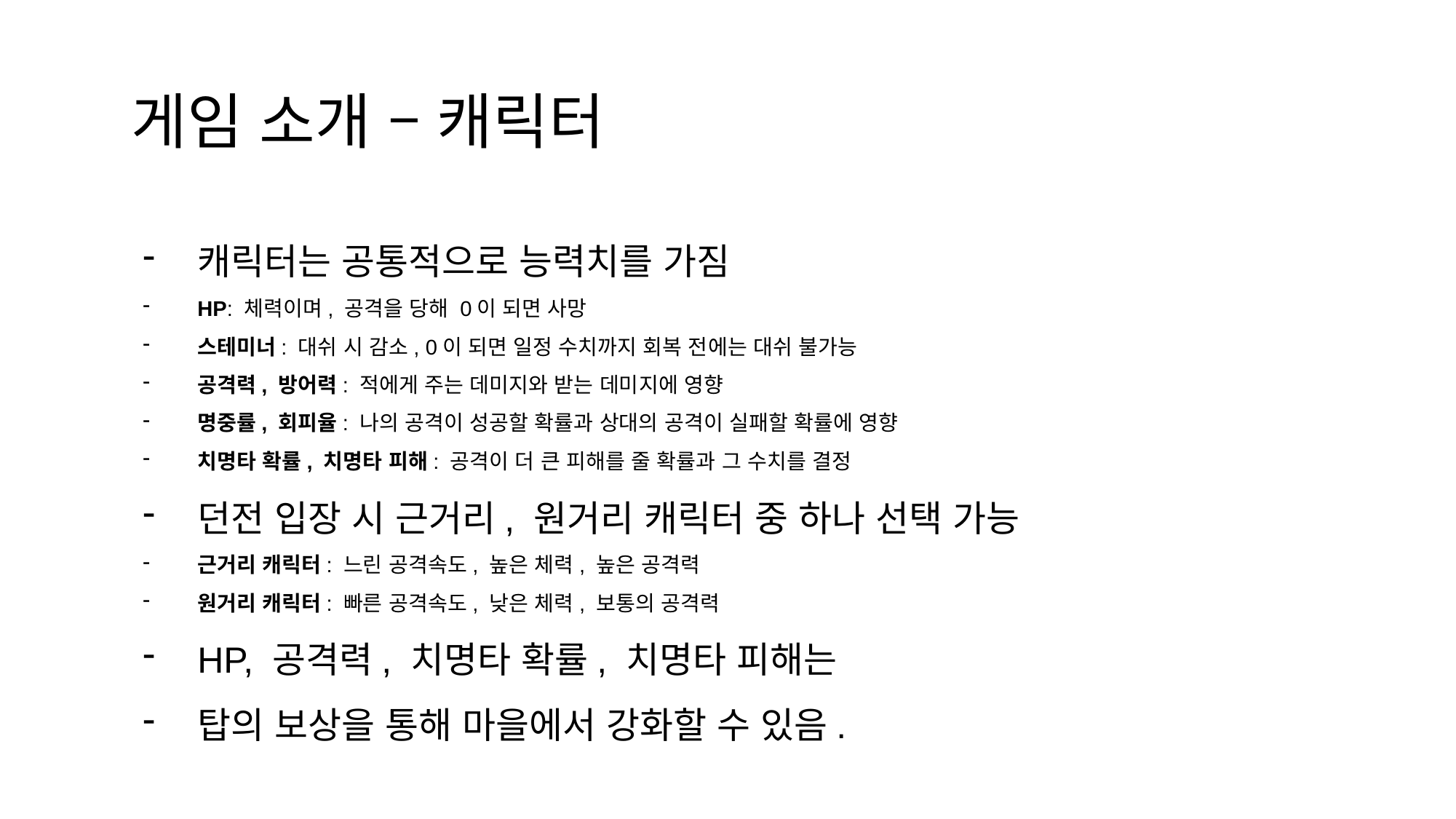

게임 소개 – 캐릭터
캐릭터는 공통적으로 능력치를 가짐
HP: 체력이며, 공격을 당해 0이 되면 사망
스테미너: 대쉬 시 감소, 0이 되면 일정 수치까지 회복 전에는 대쉬 불가능
공격력, 방어력: 적에게 주는 데미지와 받는 데미지에 영향
명중률, 회피율: 나의 공격이 성공할 확률과 상대의 공격이 실패할 확률에 영향
치명타 확률, 치명타 피해: 공격이 더 큰 피해를 줄 확률과 그 수치를 결정
던전 입장 시 근거리, 원거리 캐릭터 중 하나 선택 가능
근거리 캐릭터: 느린 공격속도, 높은 체력, 높은 공격력
원거리 캐릭터: 빠른 공격속도, 낮은 체력, 보통의 공격력
HP, 공격력, 치명타 확률, 치명타 피해는
탑의 보상을 통해 마을에서 강화할 수 있음.